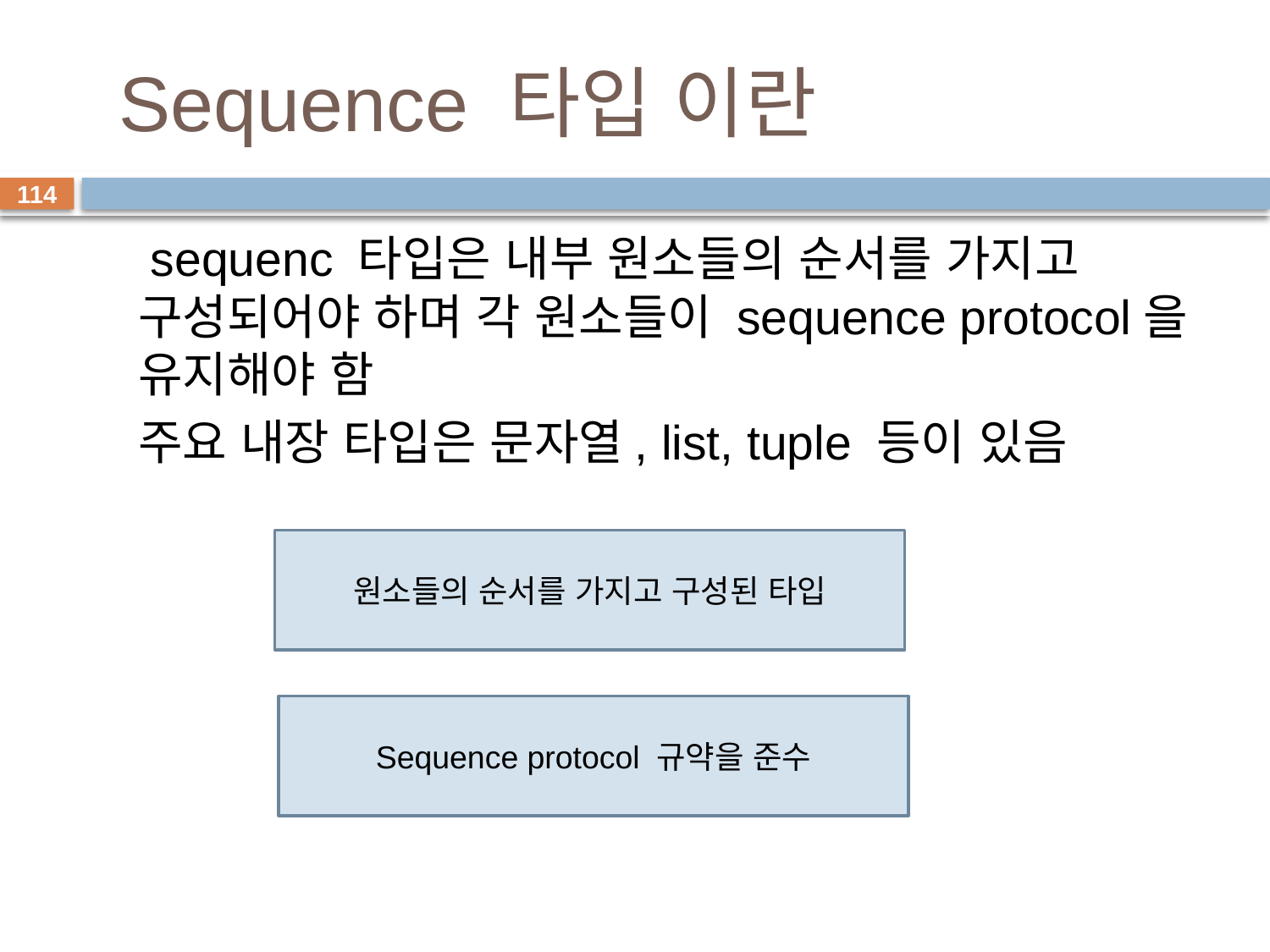

# Sequence 타입 이란
114
 sequenc 타입은 내부 원소들의 순서를 가지고 구성되어야 하며 각 원소들이 sequence protocol을 유지해야 함
주요 내장 타입은 문자열, list, tuple 등이 있음
원소들의 순서를 가지고 구성된 타입
Sequence protocol 규약을 준수